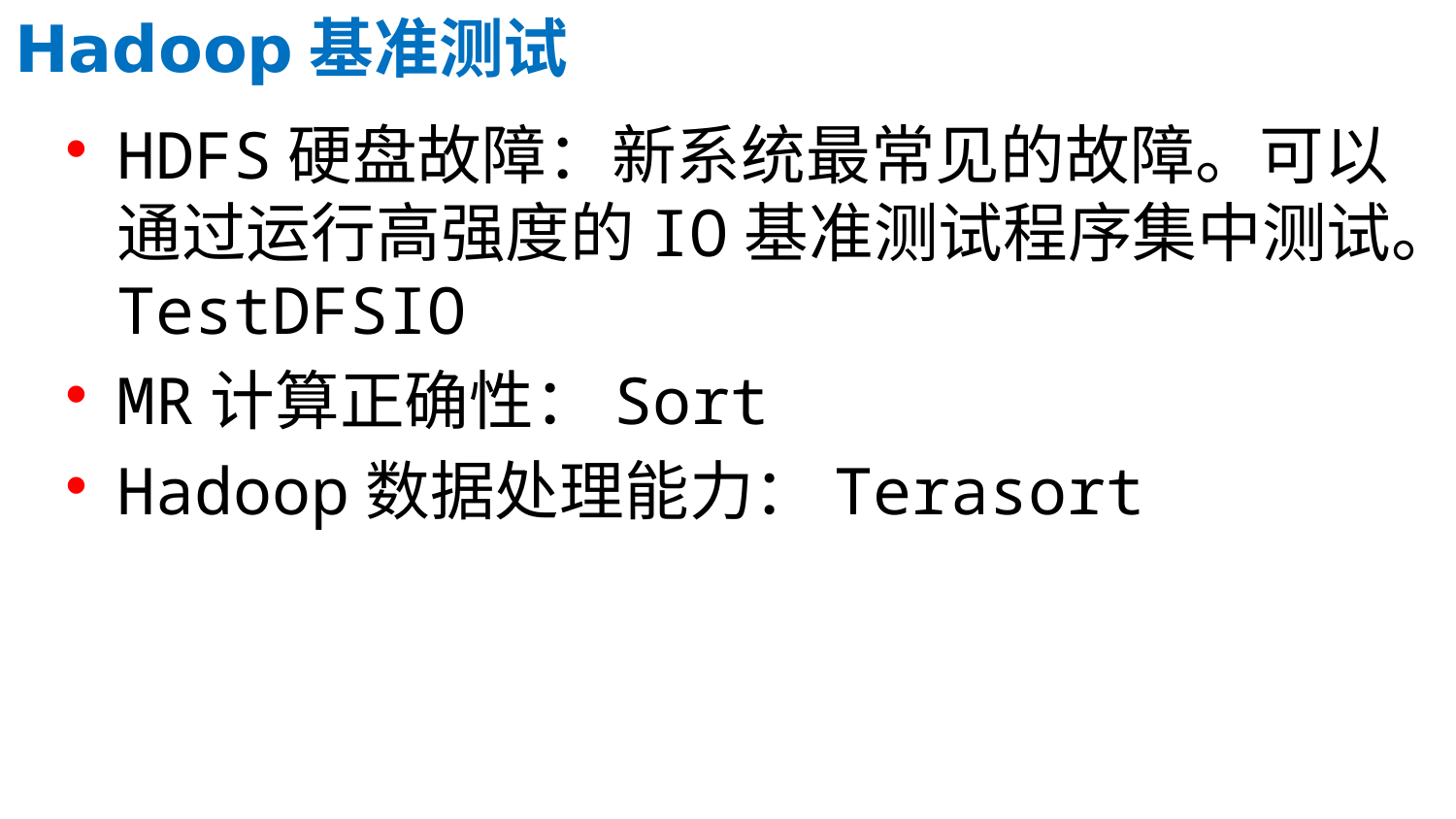

Hadoop基准测试
HDFS硬盘故障：新系统最常见的故障。可以通过运行高强度的IO基准测试程序集中测试。TestDFSIO
MR计算正确性：Sort
Hadoop数据处理能力：Terasort